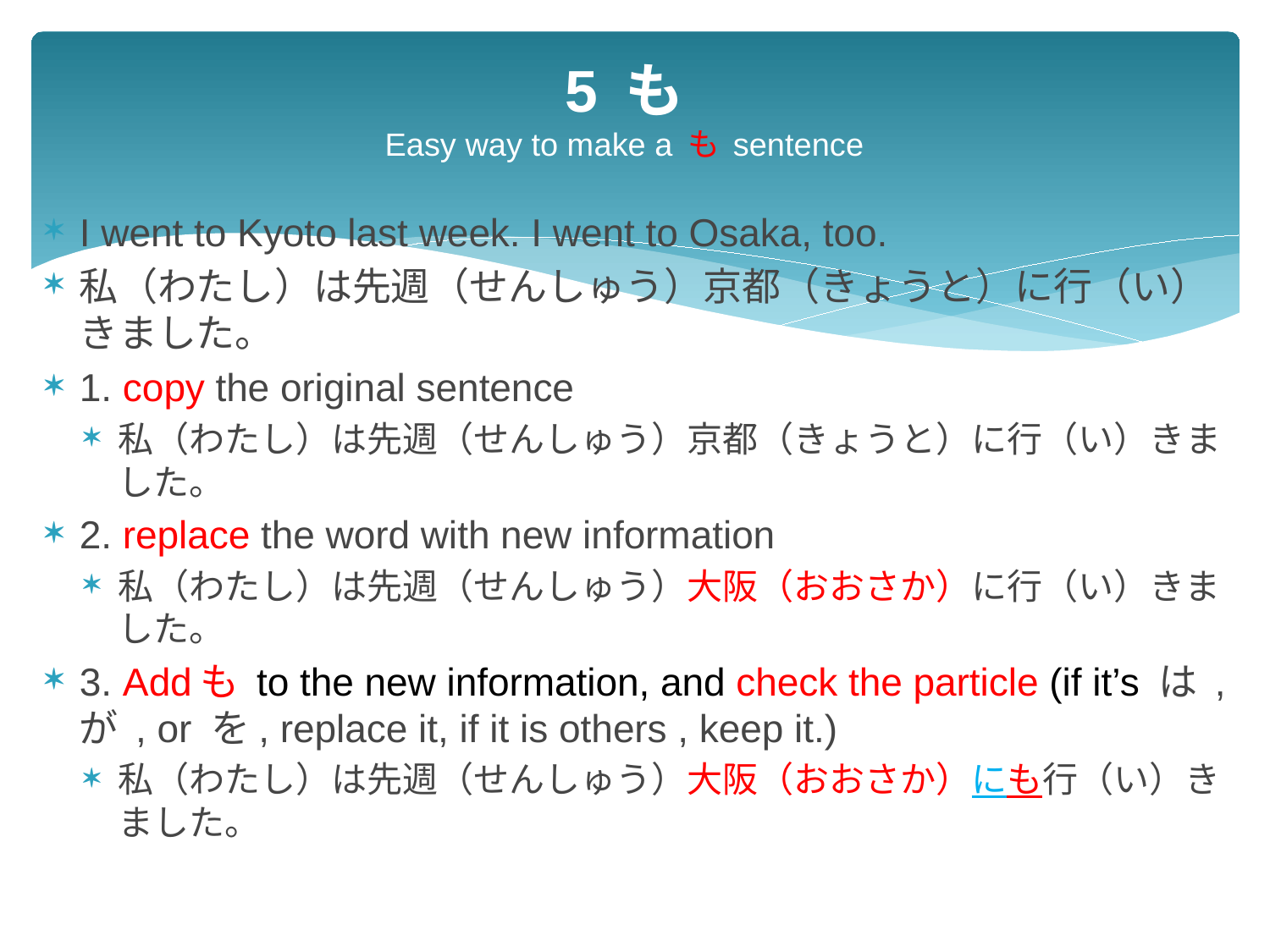

# 5 も Easy way to make a も sentence
I went to Kyoto last week. I went to Osaka, too.
私（わたし）は先週（せんしゅう）京都（きょうと）に行（い）きました。
1. copy the original sentence
私（わたし）は先週（せんしゅう）京都（きょうと）に行（い）きました。
2. replace the word with new information
私（わたし）は先週（せんしゅう）大阪（おおさか）に行（い）きました。
3. Addも to the new information, and check the particle (if it’s は , が , or を, replace it, if it is others , keep it.)
私（わたし）は先週（せんしゅう）大阪（おおさか）にも行（い）きました。